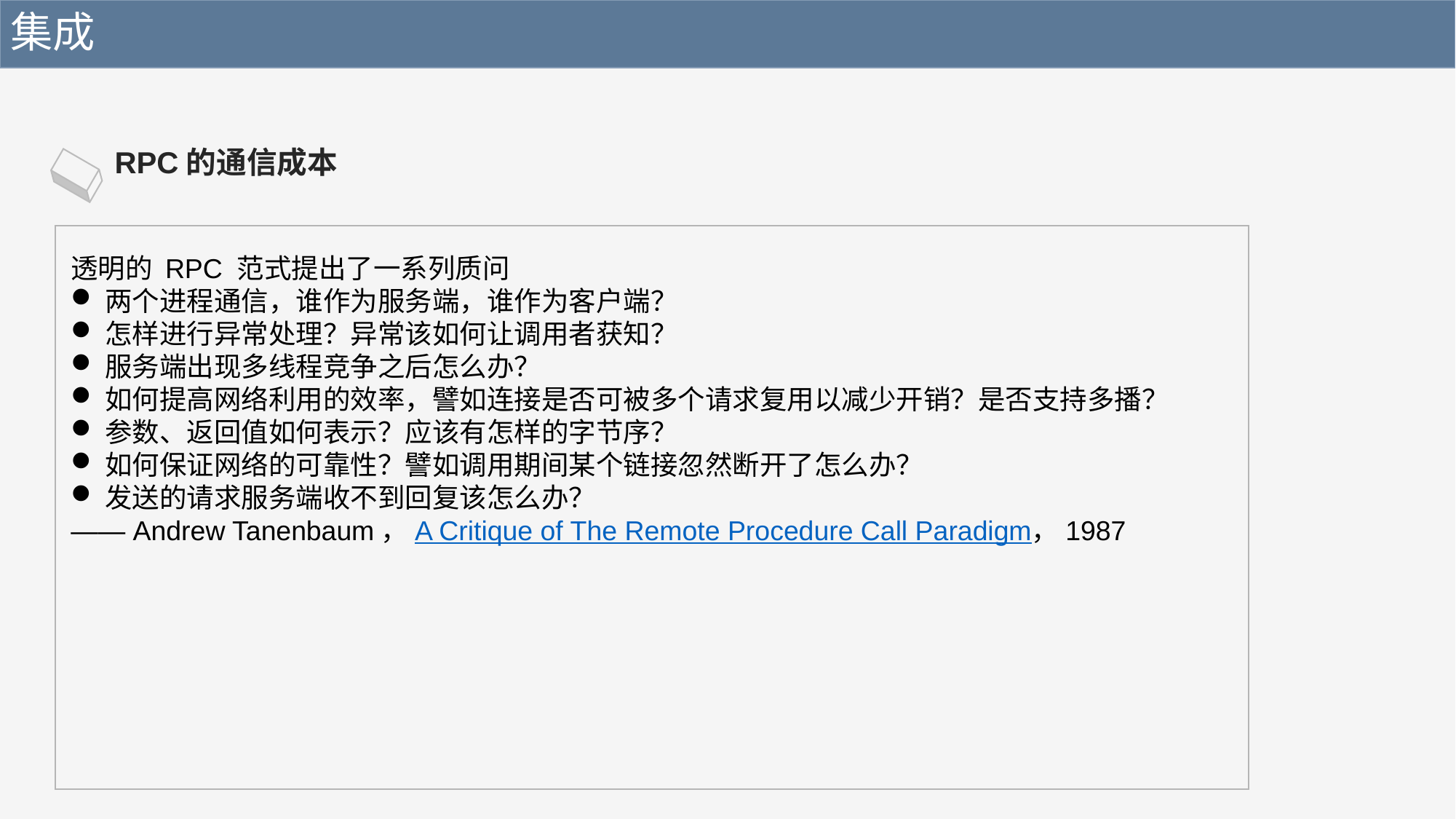

集成
RPC的通信成本

透明的 RPC 范式提出了一系列质问
两个进程通信，谁作为服务端，谁作为客户端？
怎样进行异常处理？异常该如何让调用者获知？
服务端出现多线程竞争之后怎么办？
如何提高网络利用的效率，譬如连接是否可被多个请求复用以减少开销？是否支持多播？
参数、返回值如何表示？应该有怎样的字节序？
如何保证网络的可靠性？譬如调用期间某个链接忽然断开了怎么办？
发送的请求服务端收不到回复该怎么办？
—— Andrew Tanenbaum，A Critique of The Remote Procedure Call Paradigm，1987